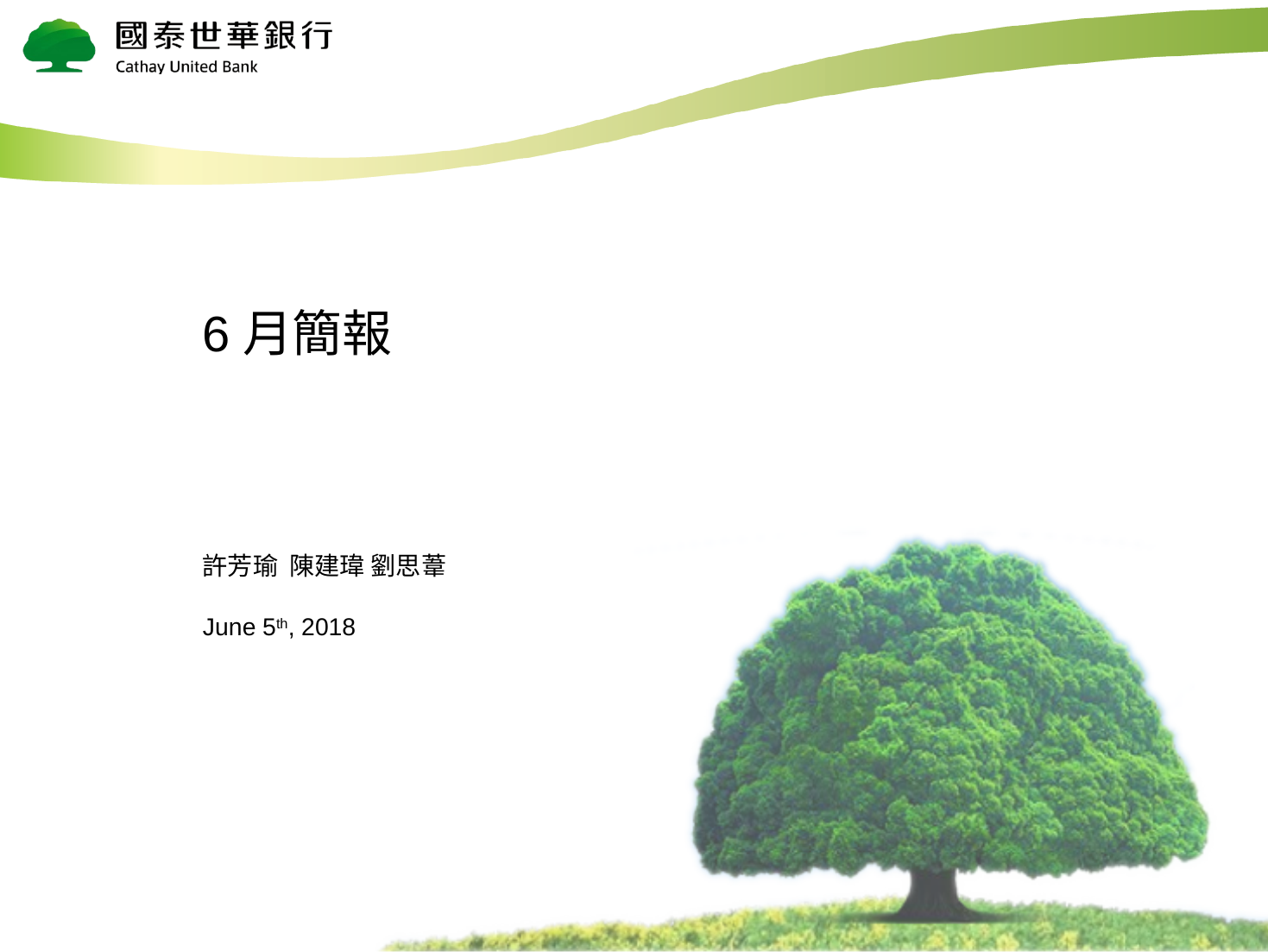

# 6月簡報
許芳瑜  陳建瑋 劉思葦
June 5th, 2018